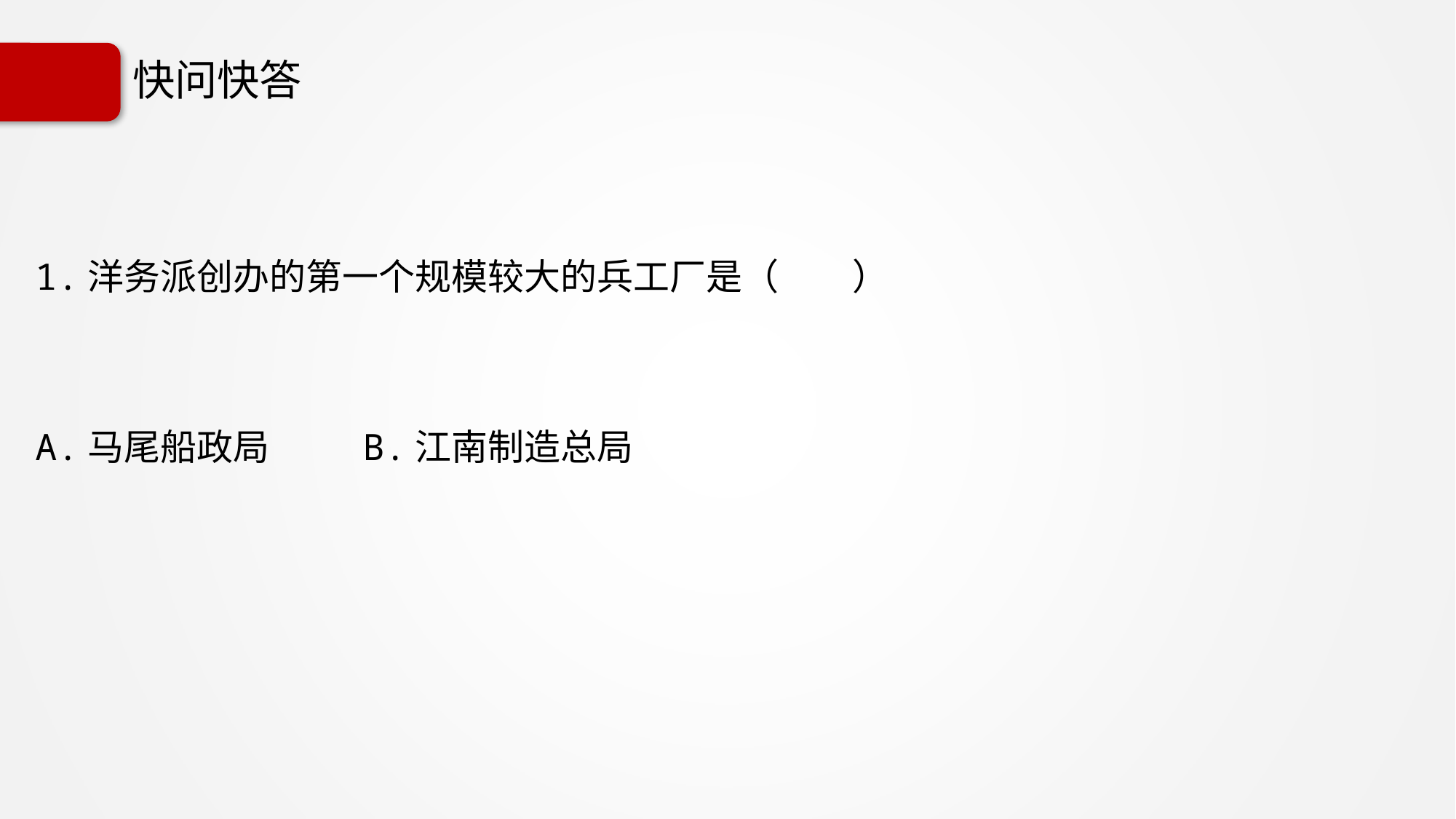

# 快问快答
1.洋务派创办的第一个规模较大的兵工厂是（         ）

A.马尾船政局	B.江南制造总局